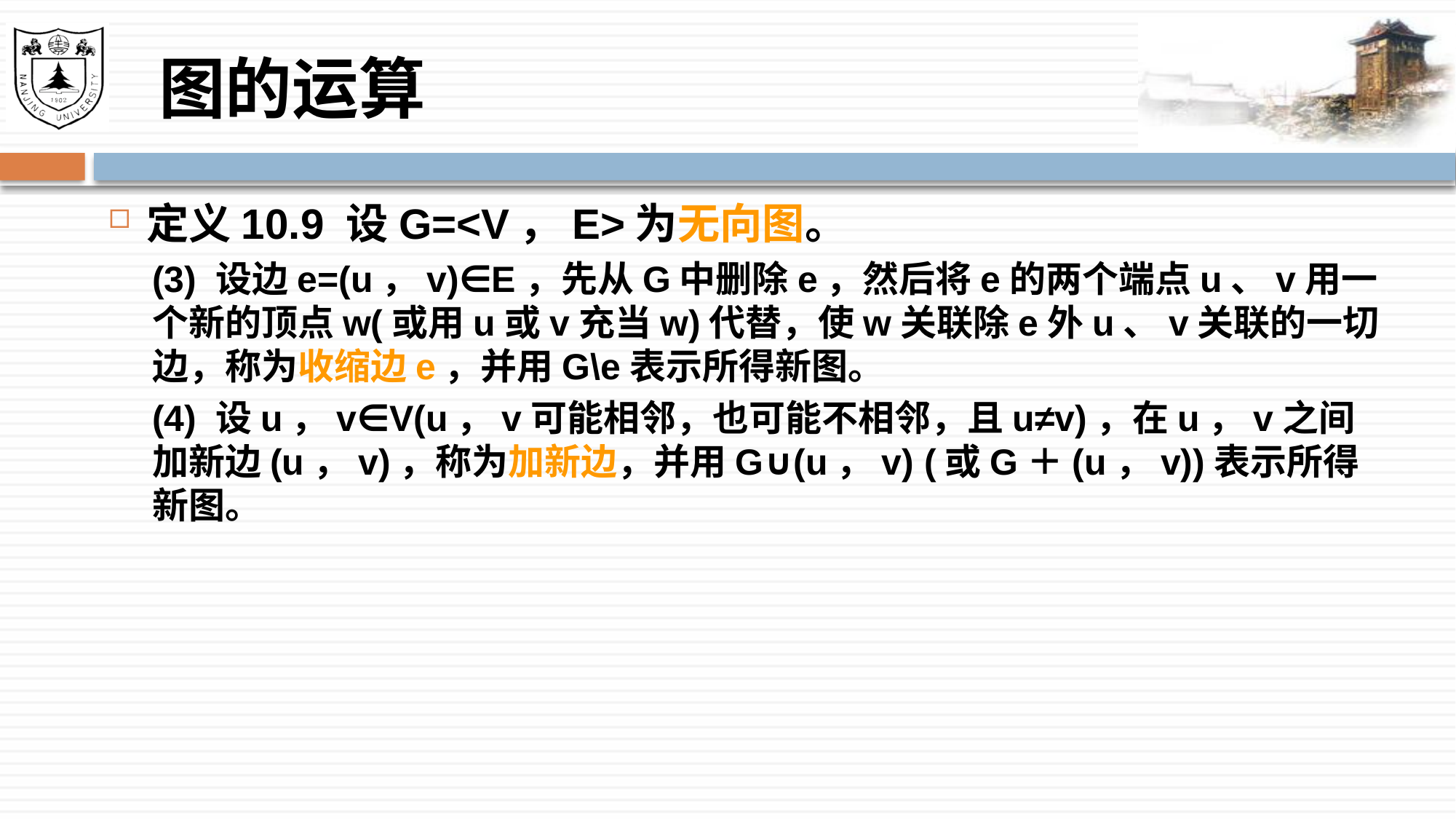

# 图的运算
定义10.9 设G=<V，E>为无向图。
(3) 设边e=(u，v)∈E，先从G中删除e，然后将e的两个端点u、v用一个新的顶点w(或用u或v充当w)代替，使w关联除e外u、v关联的一切边，称为收缩边e，并用G\e表示所得新图。
(4) 设u，v∈V(u，v可能相邻，也可能不相邻，且u≠v)，在u，v之间加新边(u，v)，称为加新边，并用G∪(u，v) (或G＋(u，v))表示所得新图。